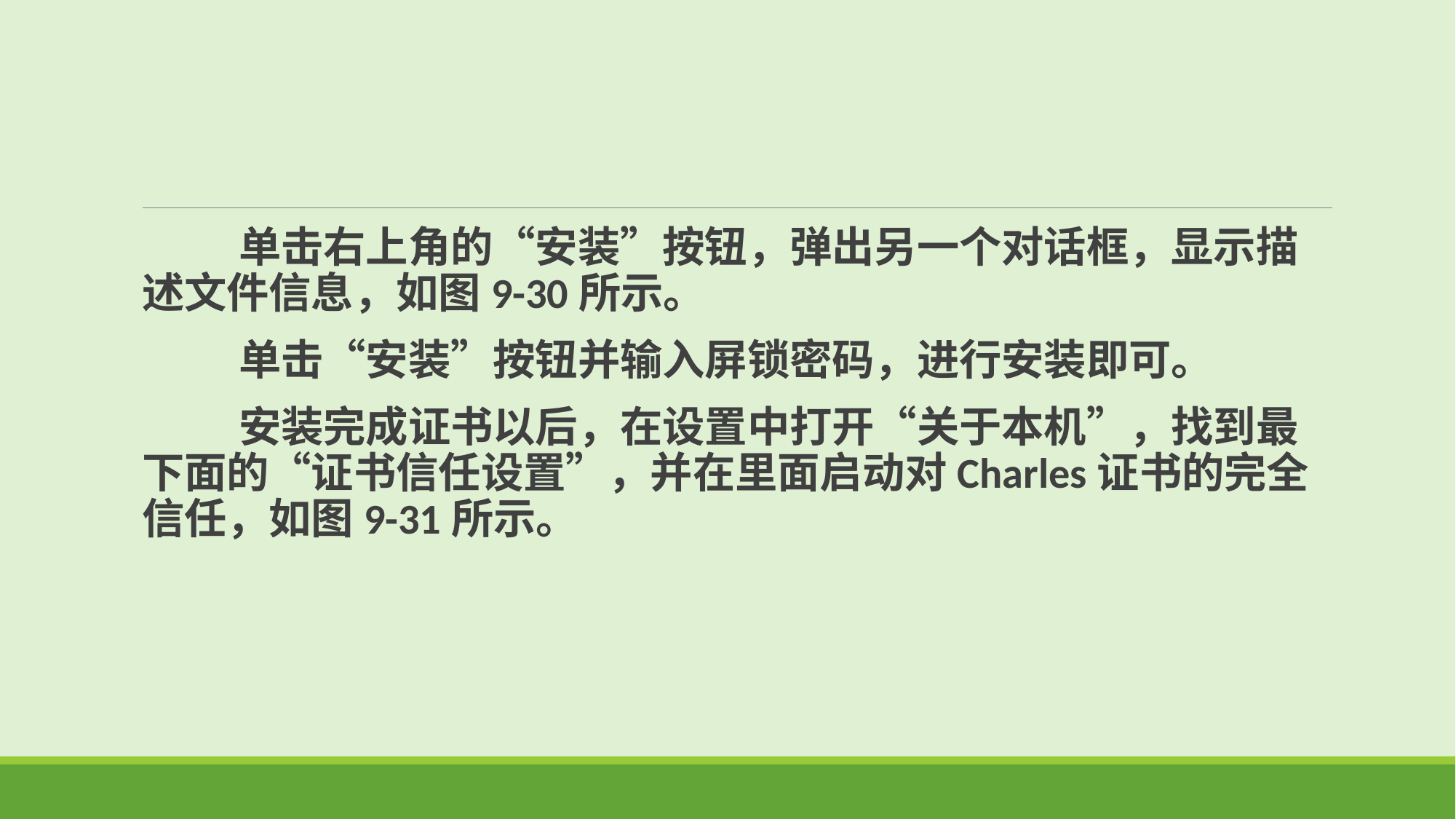

单击右上角的“安装”按钮，弹出另一个对话框，显示描述文件信息，如图9-30所示。
         单击“安装”按钮并输入屏锁密码，进行安装即可。
         安装完成证书以后，在设置中打开“关于本机”，找到最下面的“证书信任设置”，并在里面启动对Charles证书的完全信任，如图9-31所示。